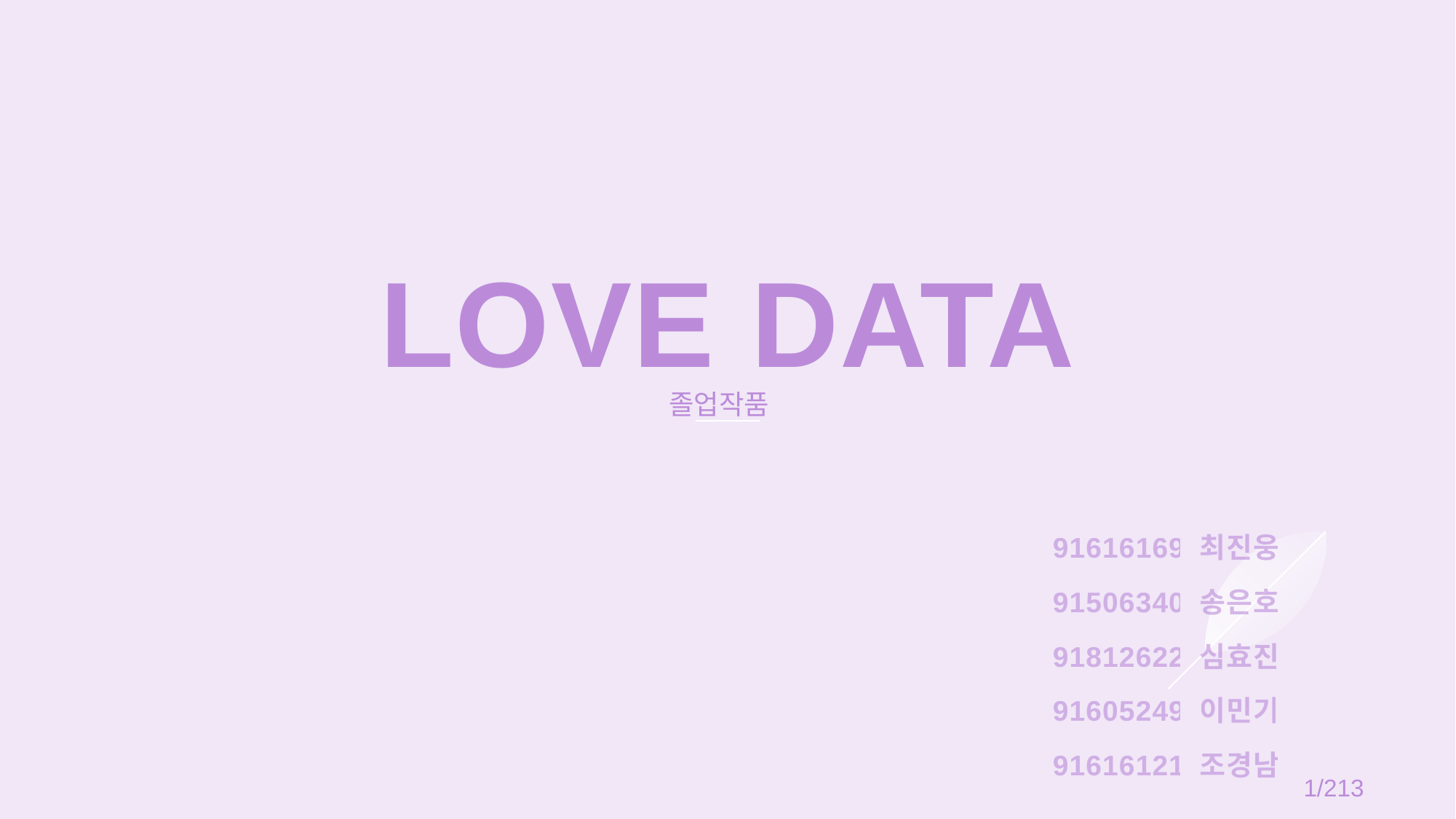

# LOVE DATA
졸업작품
91616169 최진웅
91506340 송은호
91812622 심효진
91605249 이민기
91616121 조경남